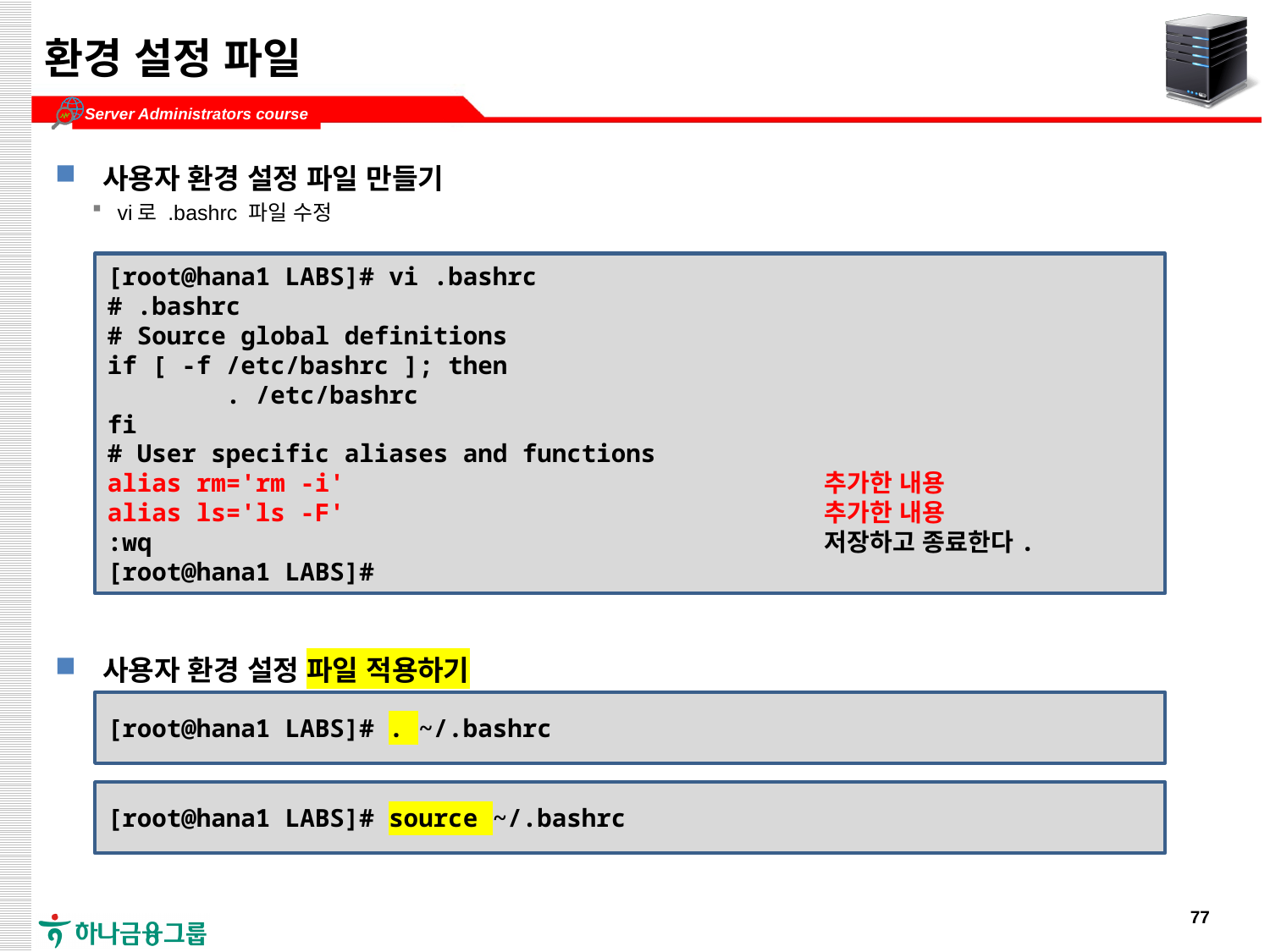

# 환경 설정 파일
사용자 환경 설정 파일 만들기
vi로 .bashrc 파일 수정

사용자 환경 설정 파일 적용하기

[root@hana1 LABS]# vi .bashrc
# .bashrc
# Source global definitions
if [ -f /etc/bashrc ]; then
        . /etc/bashrc
fi
# User specific aliases and functions
alias rm='rm -i'                                추가한 내용
alias ls='ls -F'                                추가한 내용
:wq                                             저장하고 종료한다.
[root@hana1 LABS]#
[root@hana1 LABS]# . ~/.bashrc
[root@hana1 LABS]# source ~/.bashrc